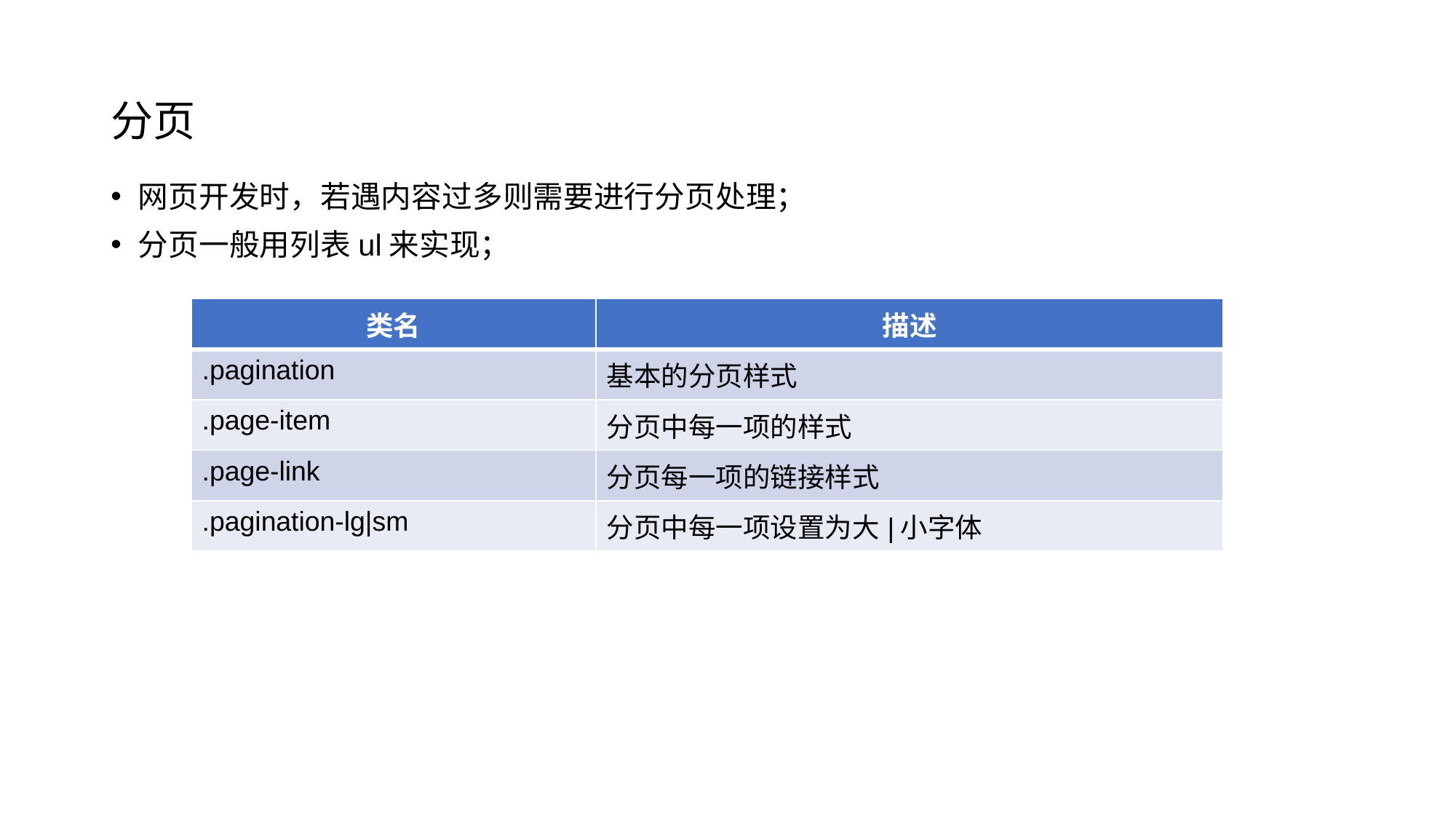

# 分页
网页开发时，若遇内容过多则需要进行分页处理；
分页一般用列表ul来实现；
| 类名 | 描述 |
| --- | --- |
| .pagination | 基本的分页样式 |
| .page-item | 分页中每一项的样式 |
| .page-link | 分页每一项的链接样式 |
| .pagination-lg|sm | 分页中每一项设置为大|小字体 |